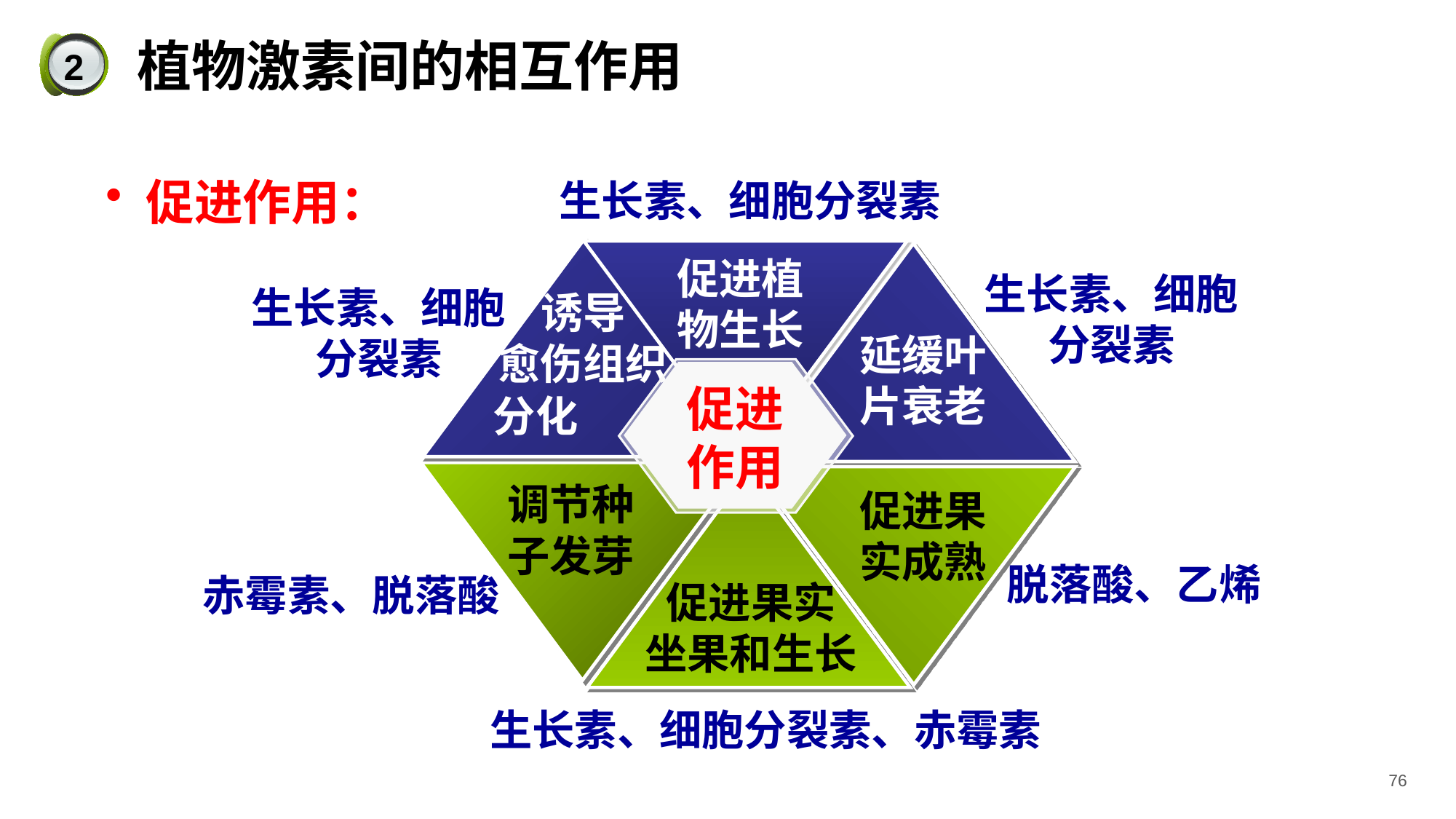

# 植物激素间的相互作用

2
 促进作用：
生长素、细胞分裂素

促进植物生长
生长素、细胞分裂素
生长素、细胞分裂素
诱导
愈伤组织
延缓叶片衰老

促进作用
分化

调节种子发芽
促进果实成熟
脱落酸、乙烯
赤霉素、脱落酸
促进果实
坐果和生长
生长素、细胞分裂素、赤霉素
76